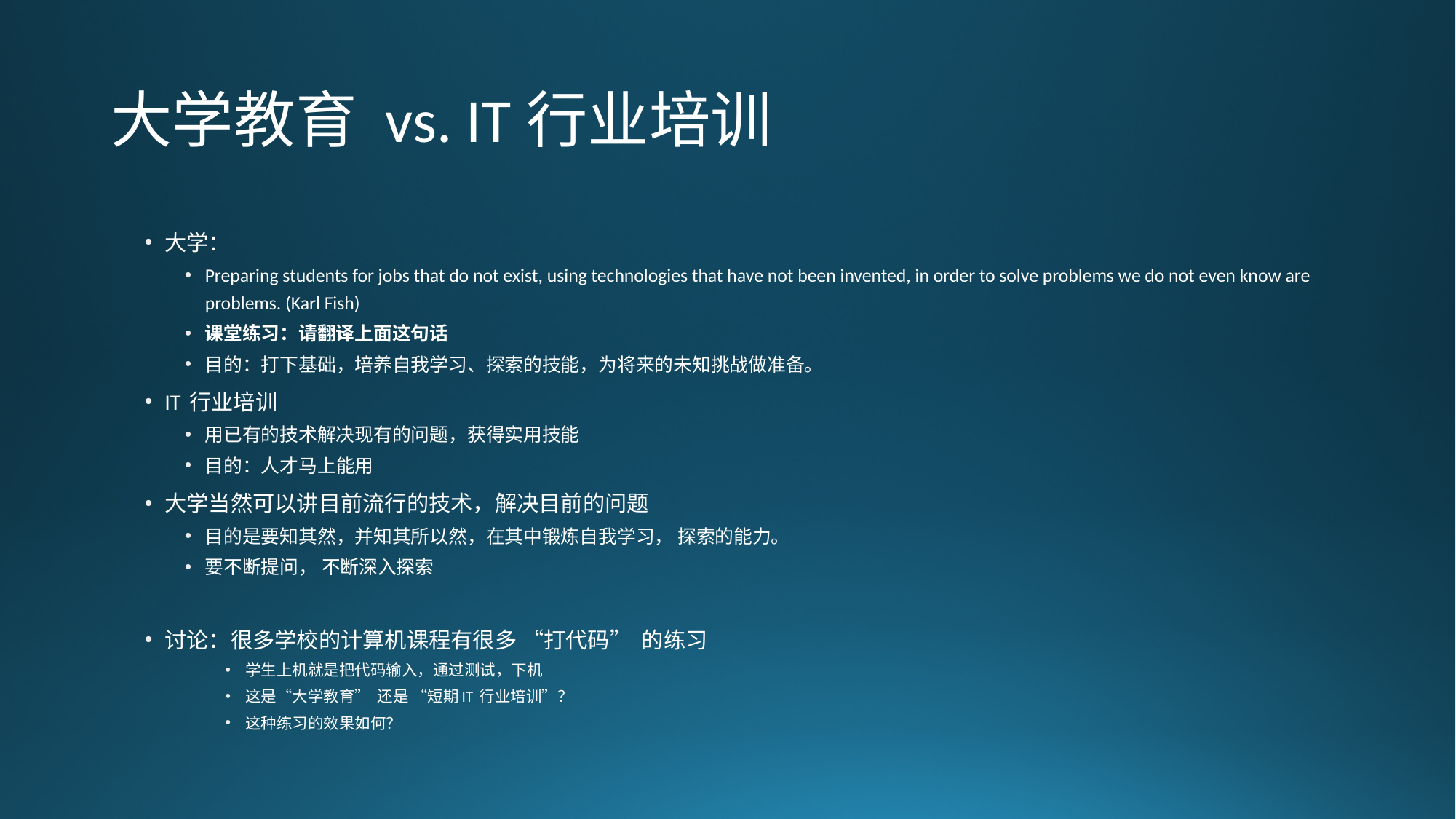

# 大学教育 vs. IT行业培训
大学：
Preparing students for jobs that do not exist, using technologies that have not been invented, in order to solve problems we do not even know are problems. (Karl Fish)
课堂练习：请翻译上面这句话
目的：打下基础，培养自我学习、探索的技能，为将来的未知挑战做准备。
IT 行业培训
用已有的技术解决现有的问题，获得实用技能
目的：人才马上能用
大学当然可以讲目前流行的技术，解决目前的问题
目的是要知其然，并知其所以然，在其中锻炼自我学习， 探索的能力。
要不断提问， 不断深入探索

讨论：很多学校的计算机课程有很多 “打代码”  的练习
学生上机就是把代码输入，通过测试，下机
这是“大学教育”  还是 “短期IT 行业培训”？
这种练习的效果如何？